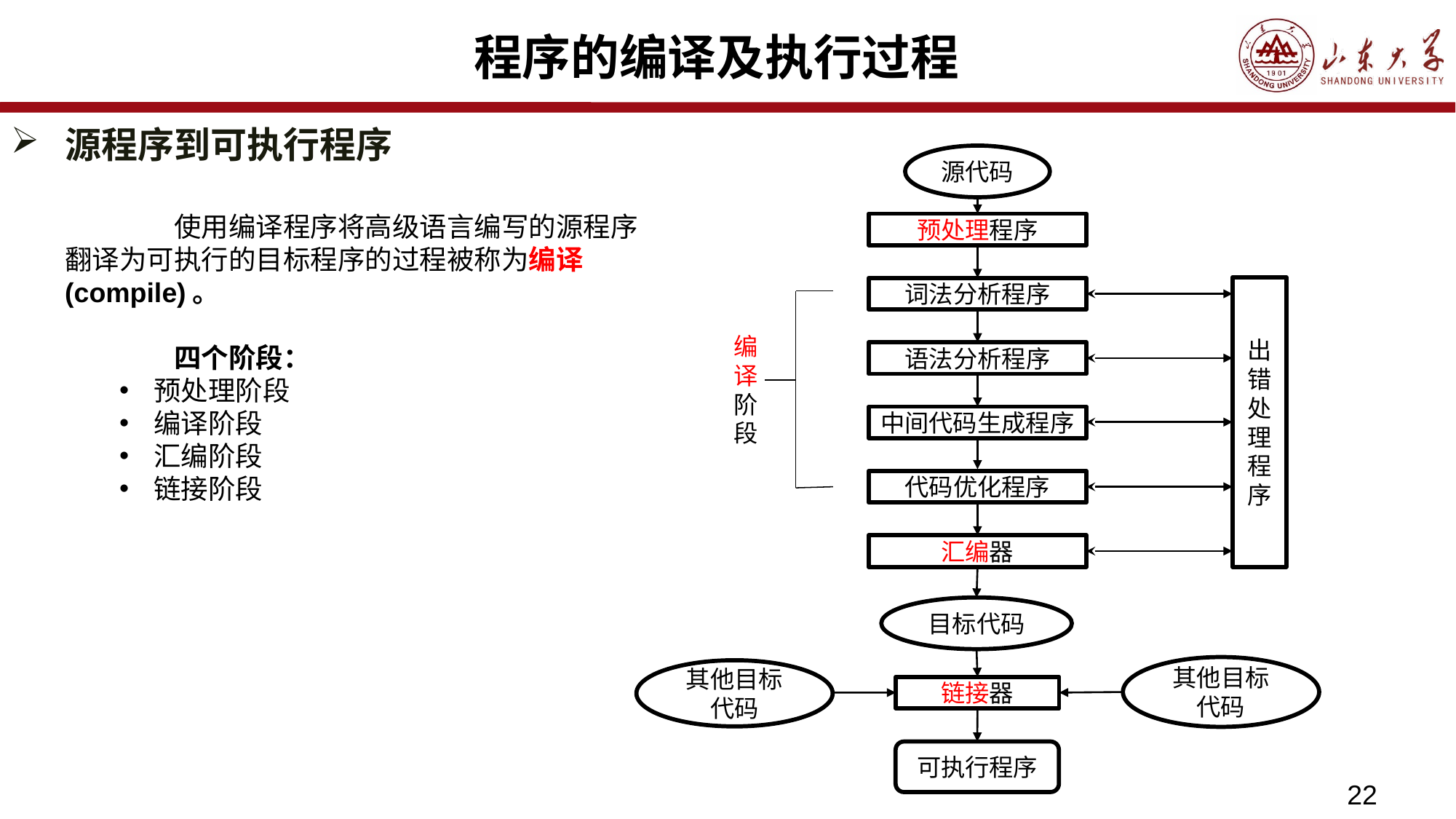

# 程序的编译及执行过程
源程序到可执行程序

源代码
预处理程序
出错处理程序
词法分析程序
编译阶段
语法分析程序
中间代码生成程序
代码优化程序
汇编器
目标代码
其他目标代码
其他目标代码
链接器
可执行程序
	使用编译程序将高级语言编写的源程序翻译为可执行的目标程序的过程被称为编译(compile)。

	四个阶段：
预处理阶段
编译阶段
汇编阶段
链接阶段
22